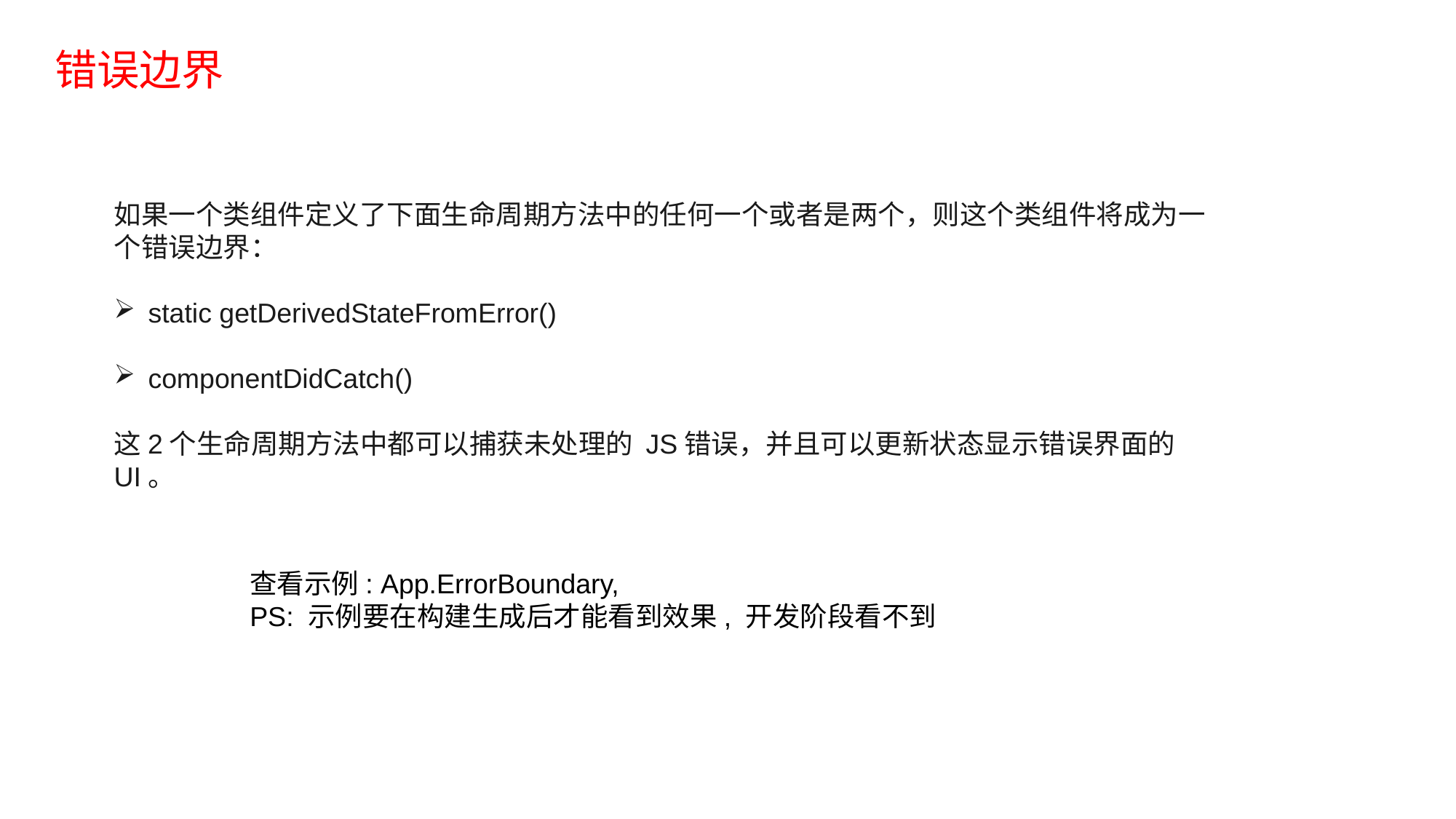

# 错误边界
如果一个类组件定义了下面生命周期方法中的任何一个或者是两个，则这个类组件将成为一个错误边界：

static getDerivedStateFromError()

componentDidCatch()

这2个生命周期方法中都可以捕获未处理的 JS错误，并且可以更新状态显示错误界面的UI。
查看示例: App.ErrorBoundary,
PS: 示例要在构建生成后才能看到效果, 开发阶段看不到